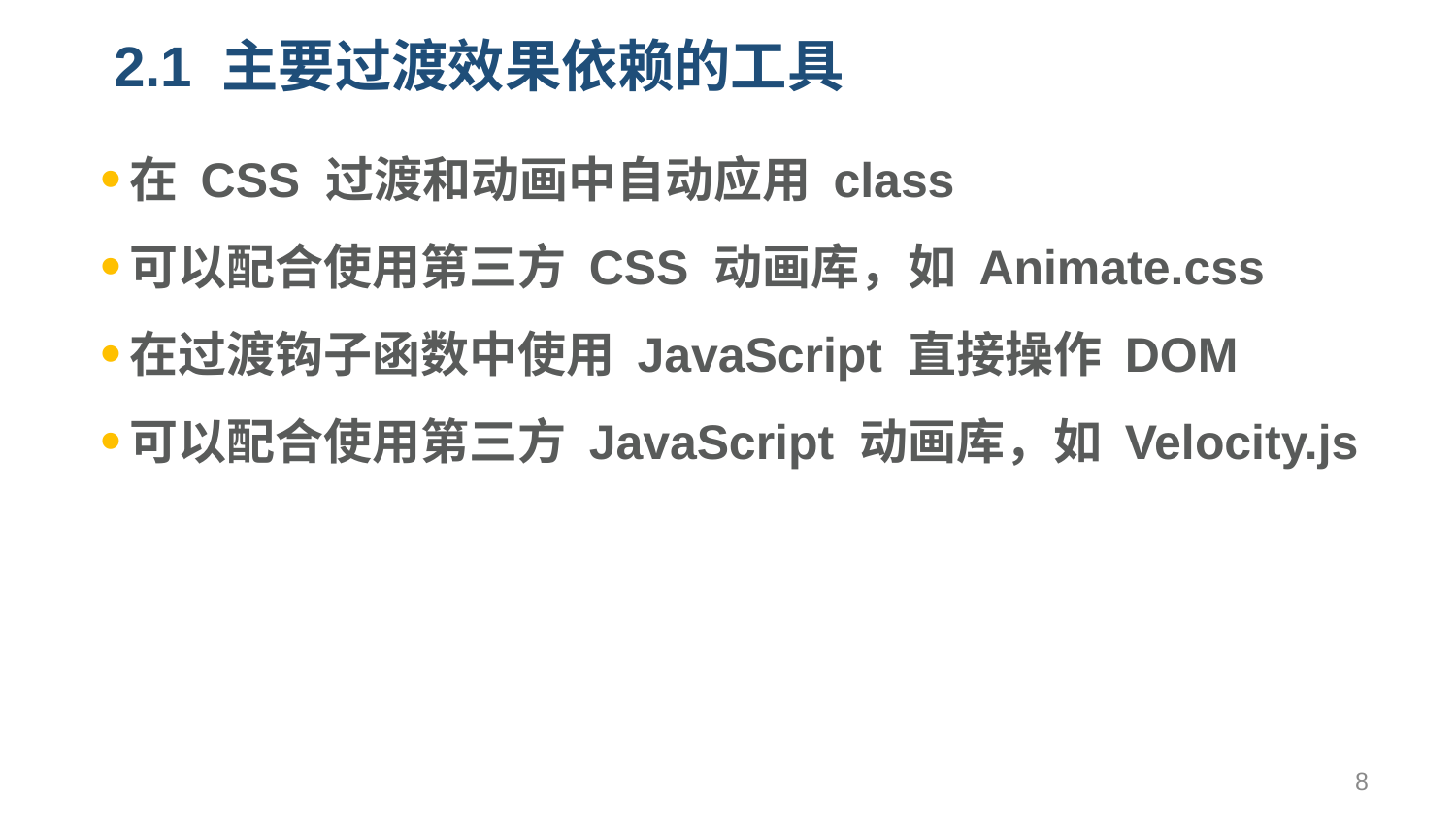

# 2.1 主要过渡效果依赖的工具
在 CSS 过渡和动画中自动应用 class
可以配合使用第三方 CSS 动画库，如 Animate.css
在过渡钩子函数中使用 JavaScript 直接操作 DOM
可以配合使用第三方 JavaScript 动画库，如 Velocity.js

8